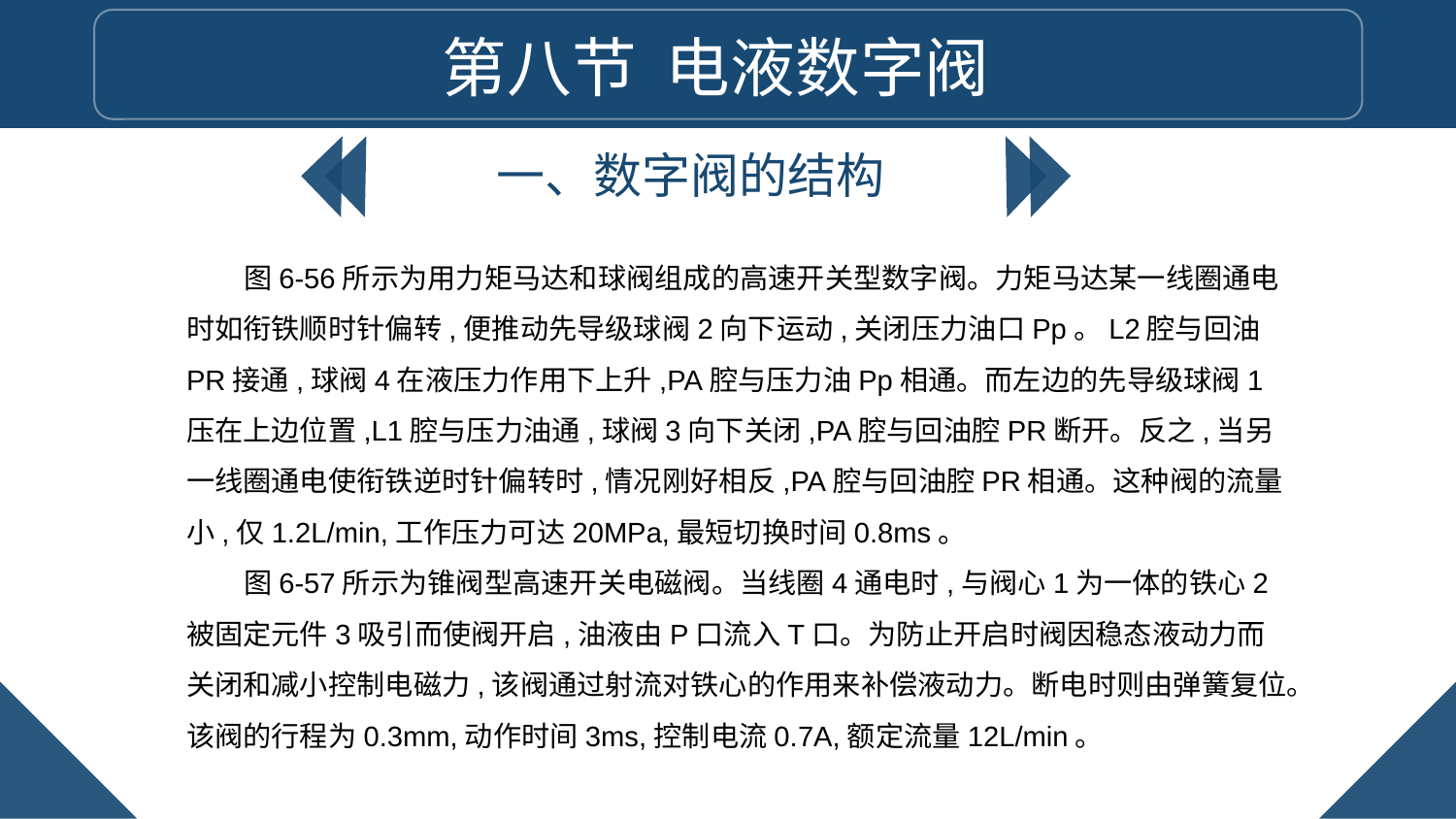

第八节  电液数字阀
一、数字阀的结构

图6-56所示为用力矩马达和球阀组成的高速开关型数字阀。力矩马达某一线圈通电时如衔铁顺时针偏转,便推动先导级球阀2向下运动,关闭压力油口Pp。L2腔与回油PR接通,球阀4在液压力作用下上升,PA腔与压力油Pp相通。而左边的先导级球阀1压在上边位置,L1腔与压力油通,球阀3向下关闭,PA腔与回油腔PR断开。反之,当另一线圈通电使衔铁逆时针偏转时,情况刚好相反,PA腔与回油腔PR相通。这种阀的流量小,仅1.2L/min,工作压力可达20MPa,最短切换时间0.8ms。
图6-57所示为锥阀型高速开关电磁阀。当线圈4通电时,与阀心1为一体的铁心2被固定元件3吸引而使阀开启,油液由P口流入T口。为防止开启时阀因稳态液动力而关闭和减小控制电磁力,该阀通过射流对铁心的作用来补偿液动力。断电时则由弹簧复位。该阀的行程为0.3mm,动作时间3ms,控制电流0.7A,额定流量12L/min。